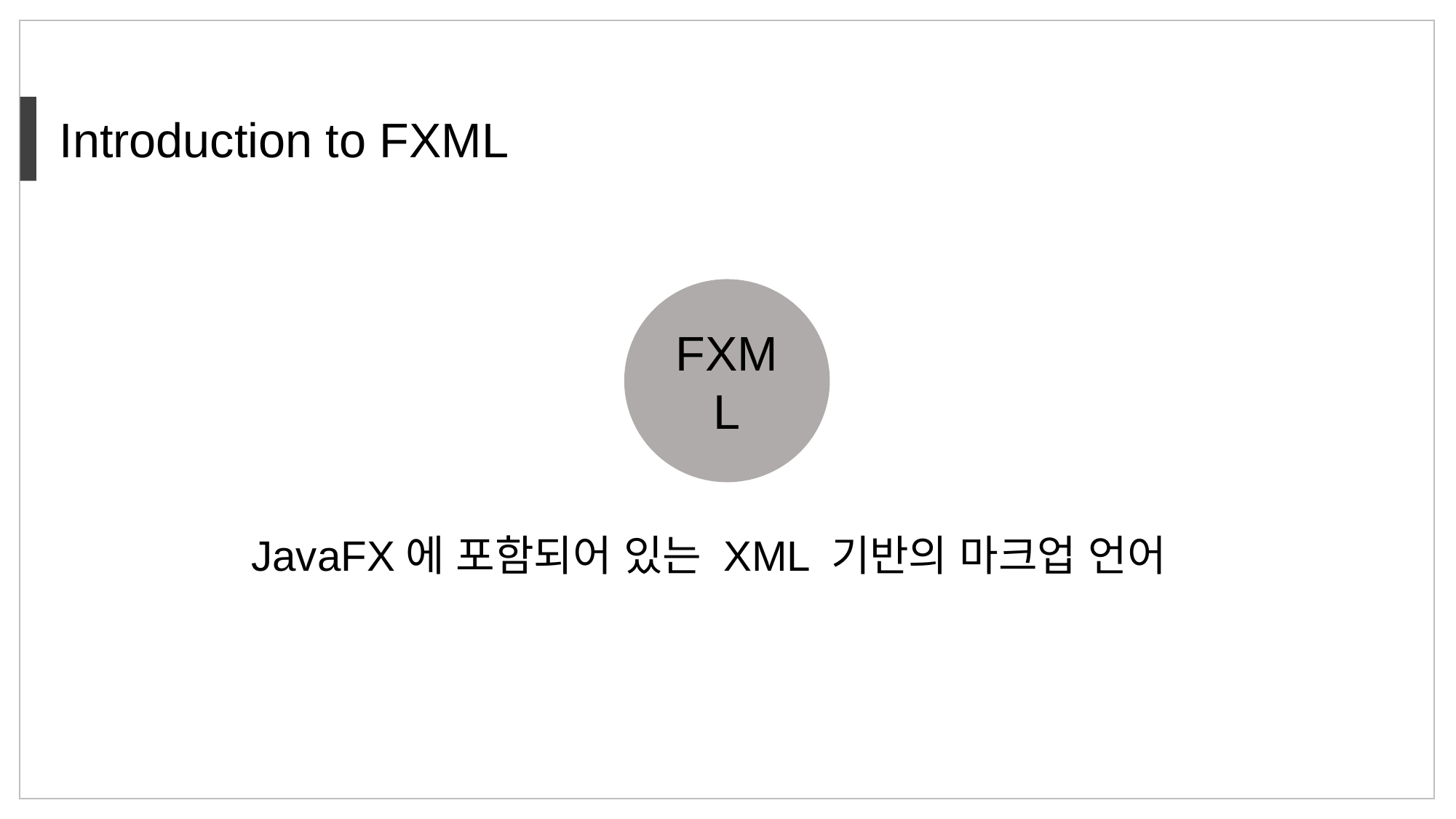

Introduction to FXML
FXML
JavaFX에 포함되어 있는 XML 기반의 마크업 언어